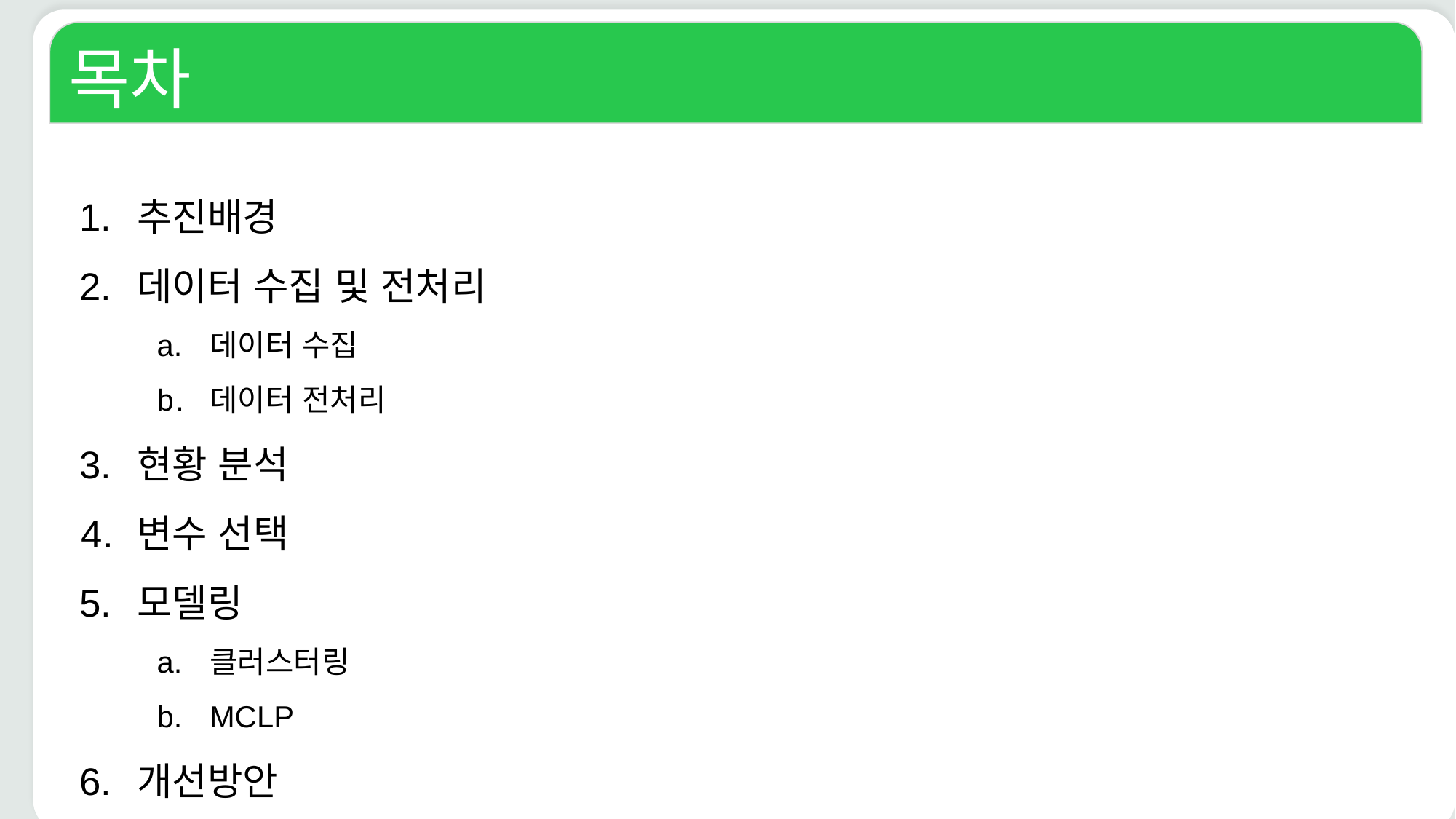

목차
추진배경
데이터 수집 및 전처리
데이터 수집
데이터 전처리
현황 분석
변수 선택
모델링
클러스터링
MCLP
개선방안